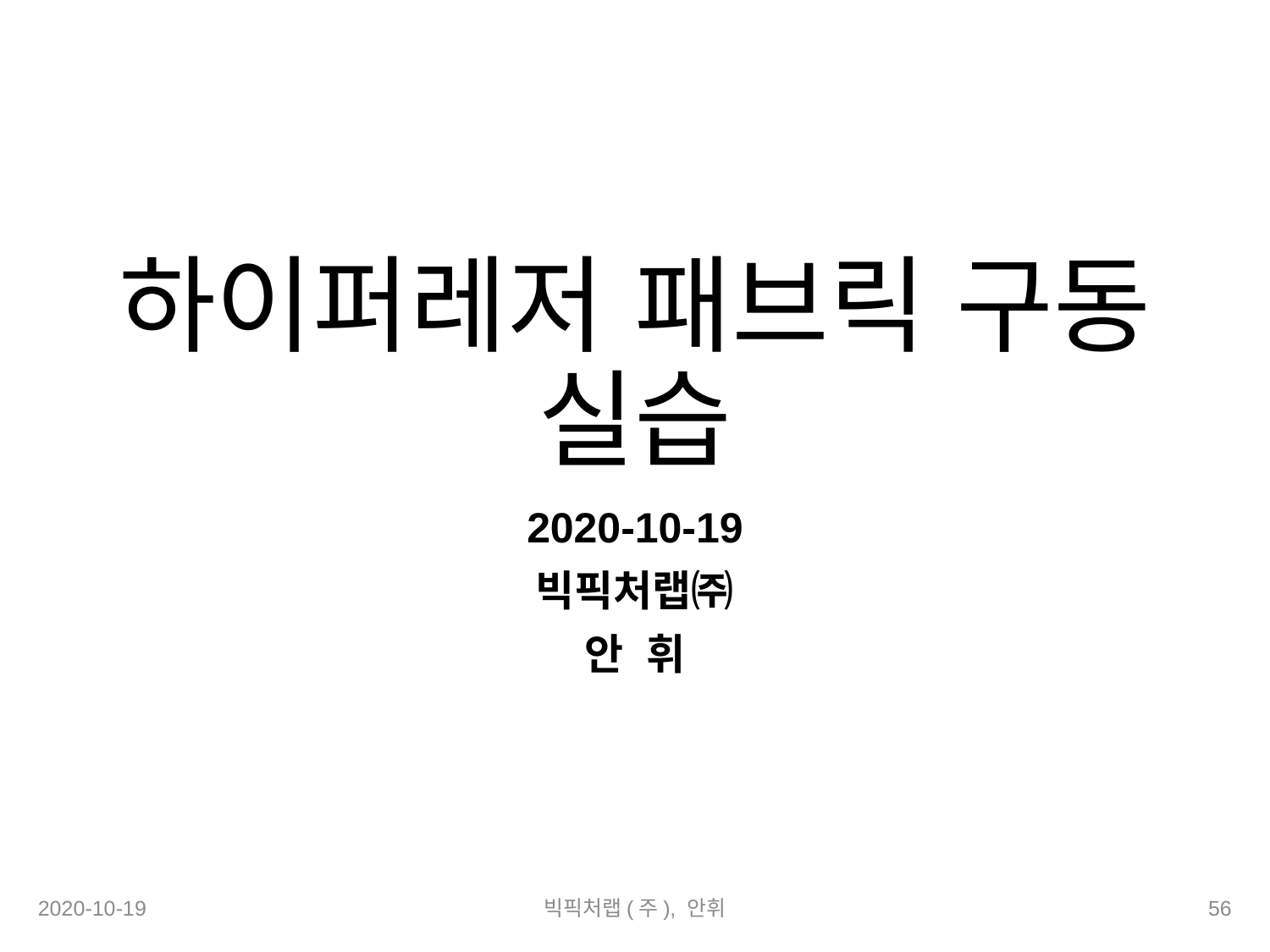

# 하이퍼레저 패브릭 구동 실습
2020-10-19
빅픽처랩㈜
안  휘
56
2020-10-19
빅픽처랩(주), 안휘